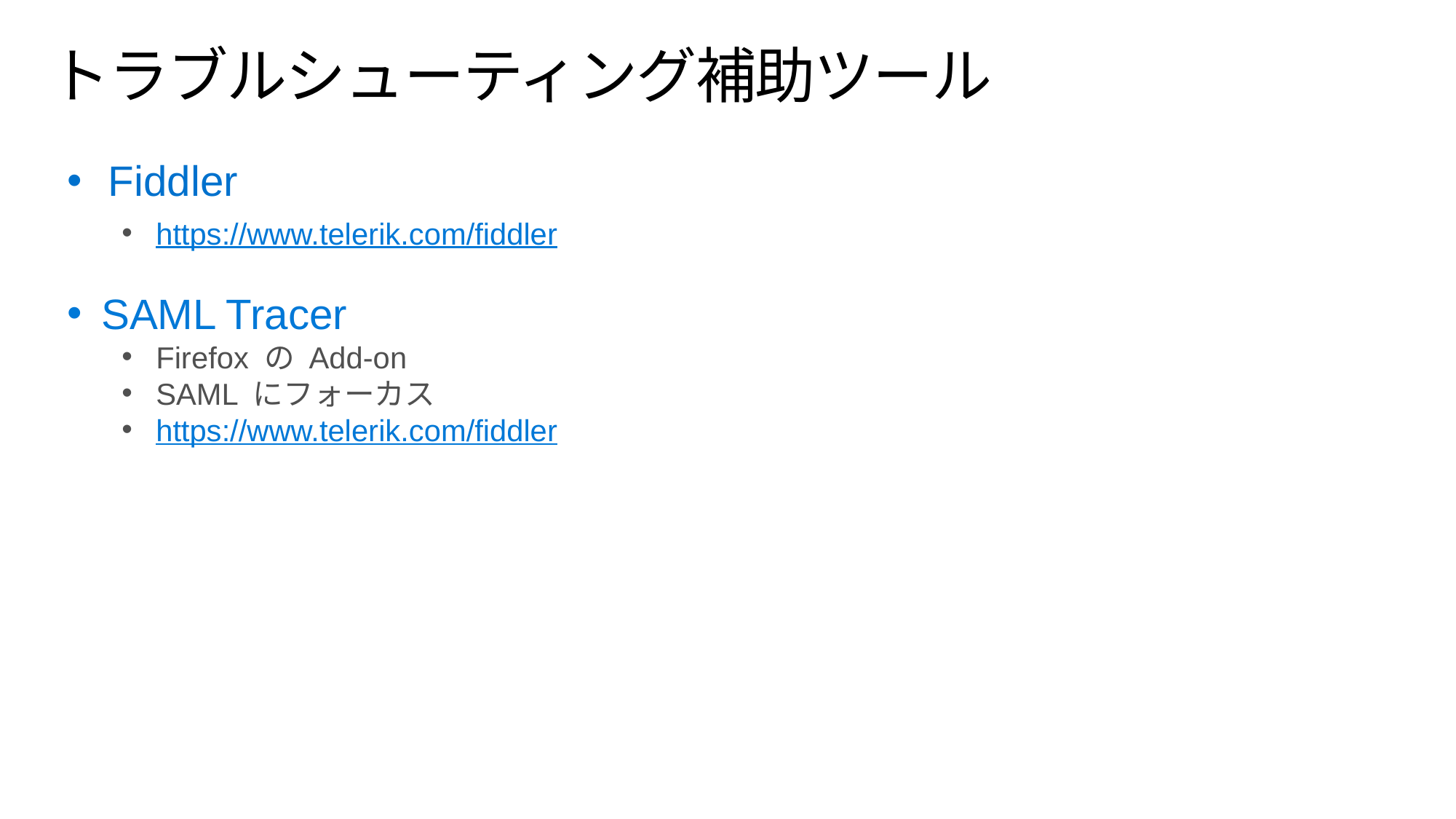

# トラブルシューティング補助ツール
Fiddler
https://www.telerik.com/fiddler

SAML Tracer
Firefox の Add-on
SAML にフォーカス
https://www.telerik.com/fiddler